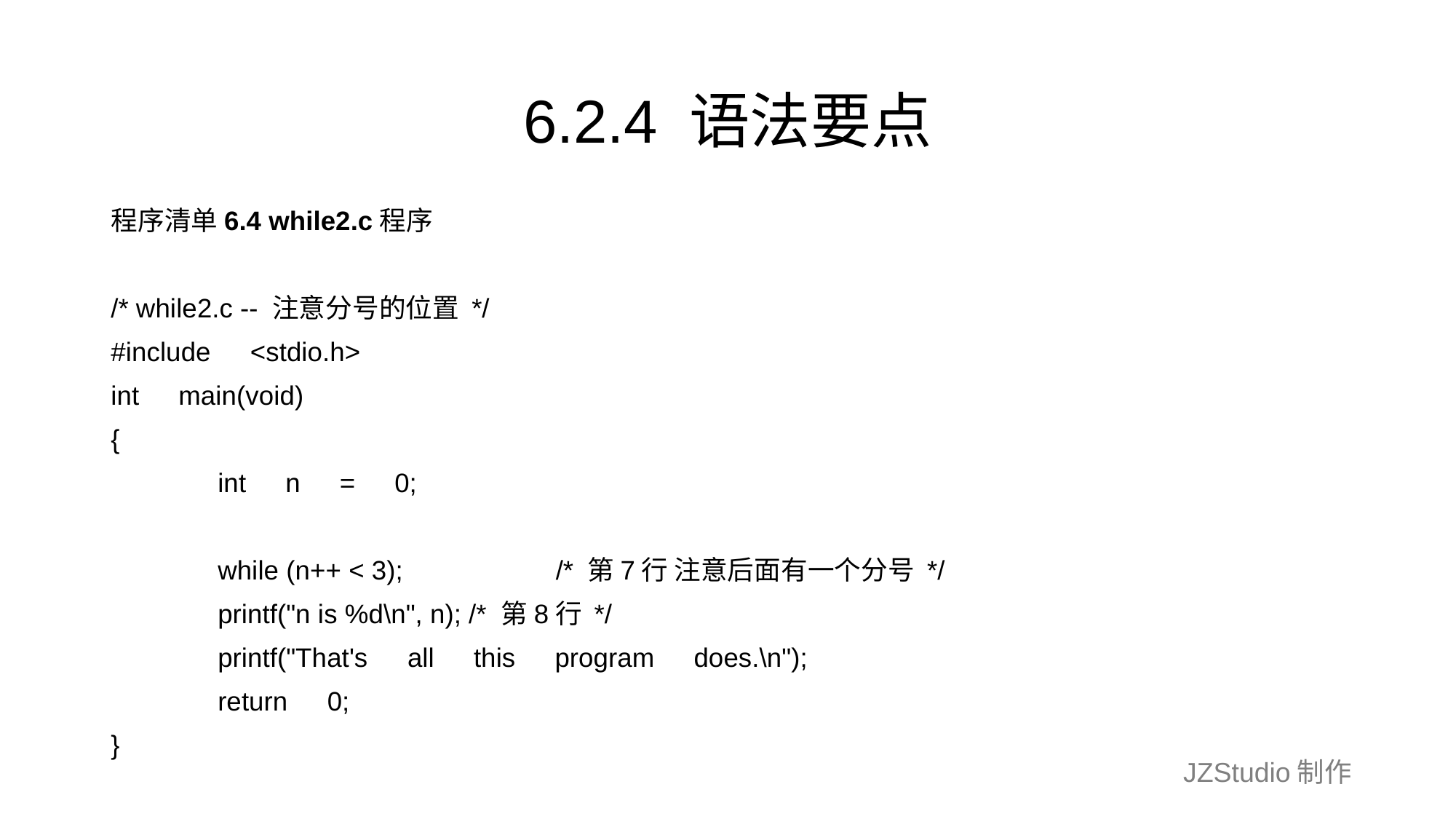

# 6.2.4 语法要点
程序清单6.4 while2.c程序

/* while2.c -- 注意分号的位置 */
#include　<stdio.h>
int　main(void)
{
	int　n　=　0;

	while (n++ < 3);　　　　　 /* 第7行 注意后面有一个分号 */
	printf("n is %d\n", n); /* 第8行 */
	printf("That's　all　this　program　does.\n");
	return　0;
}